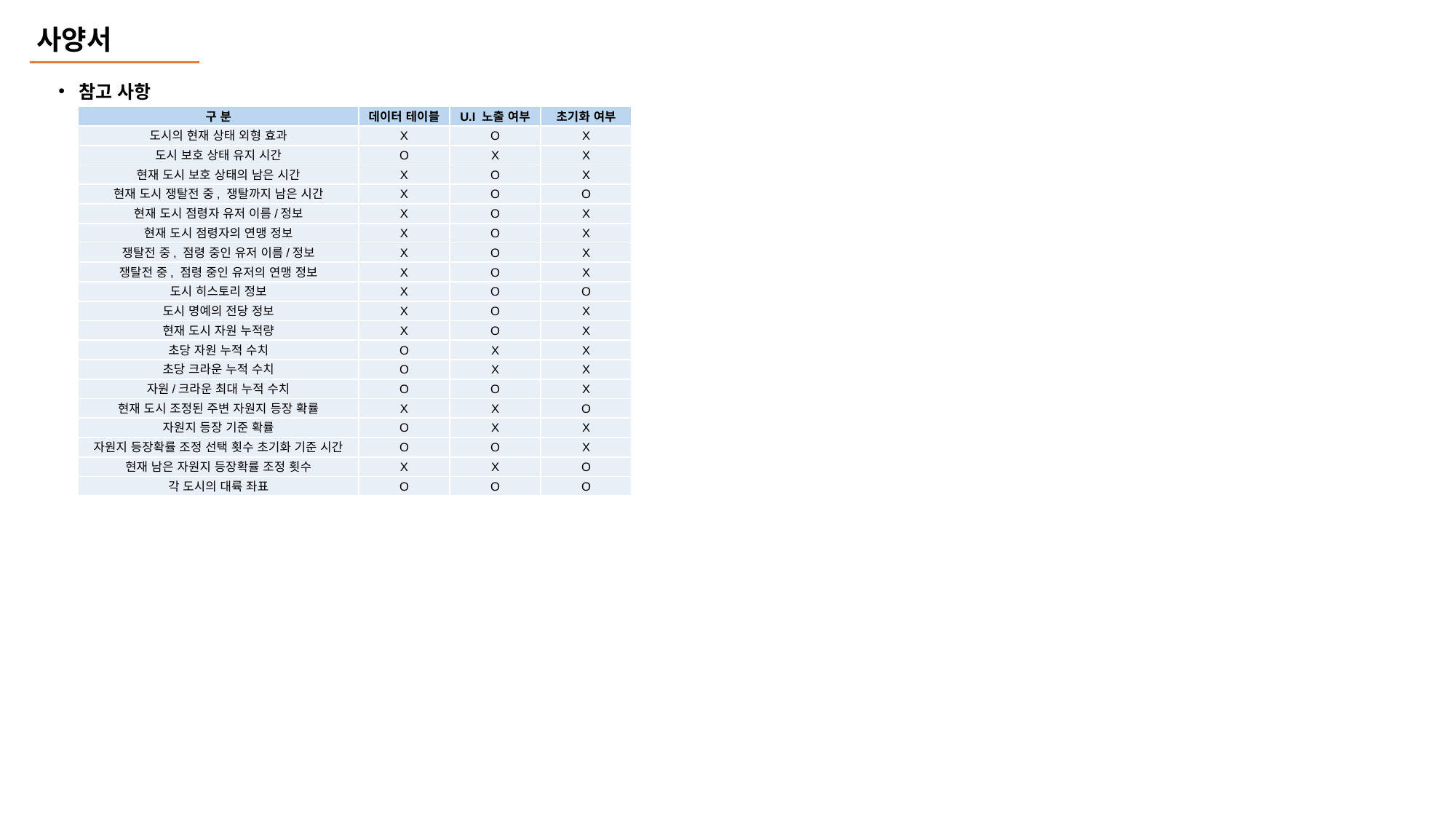

사양서
참고 사항
| 구 분 | 데이터 테이블 | U.I 노출 여부 | 초기화 여부 |
| --- | --- | --- | --- |
| 도시의 현재 상태 외형 효과 | X | O | X |
| 도시 보호 상태 유지 시간 | O | X | X |
| 현재 도시 보호 상태의 남은 시간 | X | O | X |
| 현재 도시 쟁탈전 중, 쟁탈까지 남은 시간 | X | O | O |
| 현재 도시 점령자 유저 이름/정보 | X | O | X |
| 현재 도시 점령자의 연맹 정보 | X | O | X |
| 쟁탈전 중, 점령 중인 유저 이름/정보 | X | O | X |
| 쟁탈전 중, 점령 중인 유저의 연맹 정보 | X | O | X |
| 도시 히스토리 정보 | X | O | O |
| 도시 명예의 전당 정보 | X | O | X |
| 현재 도시 자원 누적량 | X | O | X |
| 초당 자원 누적 수치 | O | X | X |
| 초당 크라운 누적 수치 | O | X | X |
| 자원/크라운 최대 누적 수치 | O | O | X |
| 현재 도시 조정된 주변 자원지 등장 확률 | X | X | O |
| 자원지 등장 기준 확률 | O | X | X |
| 자원지 등장확률 조정 선택 횟수 초기화 기준 시간 | O | O | X |
| 현재 남은 자원지 등장확률 조정 횟수 | X | X | O |
| 각 도시의 대륙 좌표 | O | O | O |